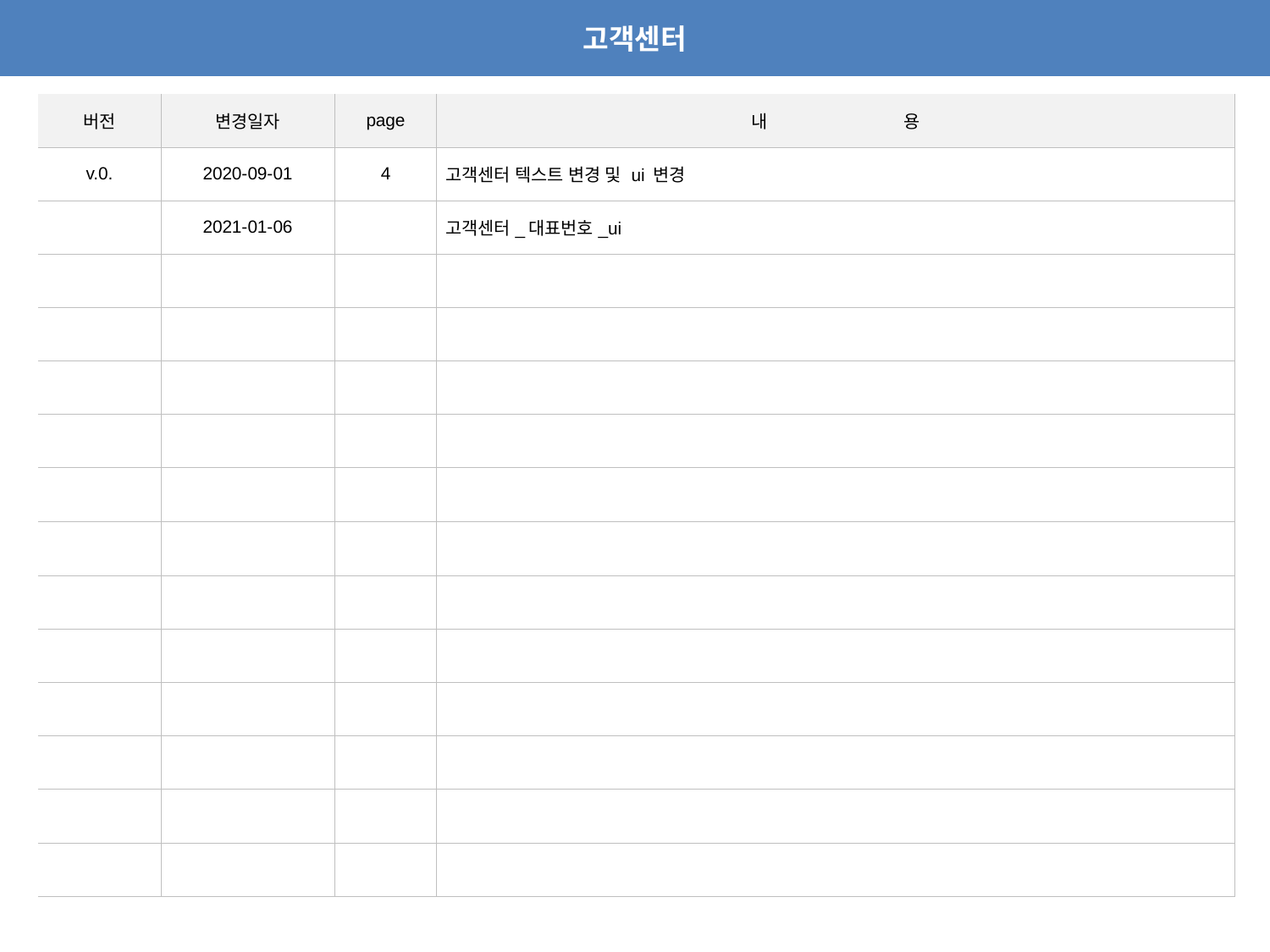

고객센터
| 버전 | 변경일자 | page | 내 용 |
| --- | --- | --- | --- |
| v.0. | 2020-09-01 | 4 | 고객센터 텍스트 변경 및 ui 변경 |
|  | 2021-01-06 |  | 고객센터\_대표번호\_ui |
|  |  |  |  |
|  |  |  |  |
|  |  |  |  |
|  |  |  |  |
|  |  |  |  |
|  |  |  |  |
|  |  |  |  |
|  |  |  |  |
|  |  |  |  |
|  |  |  |  |
|  |  |  |  |
|  |  |  |  |